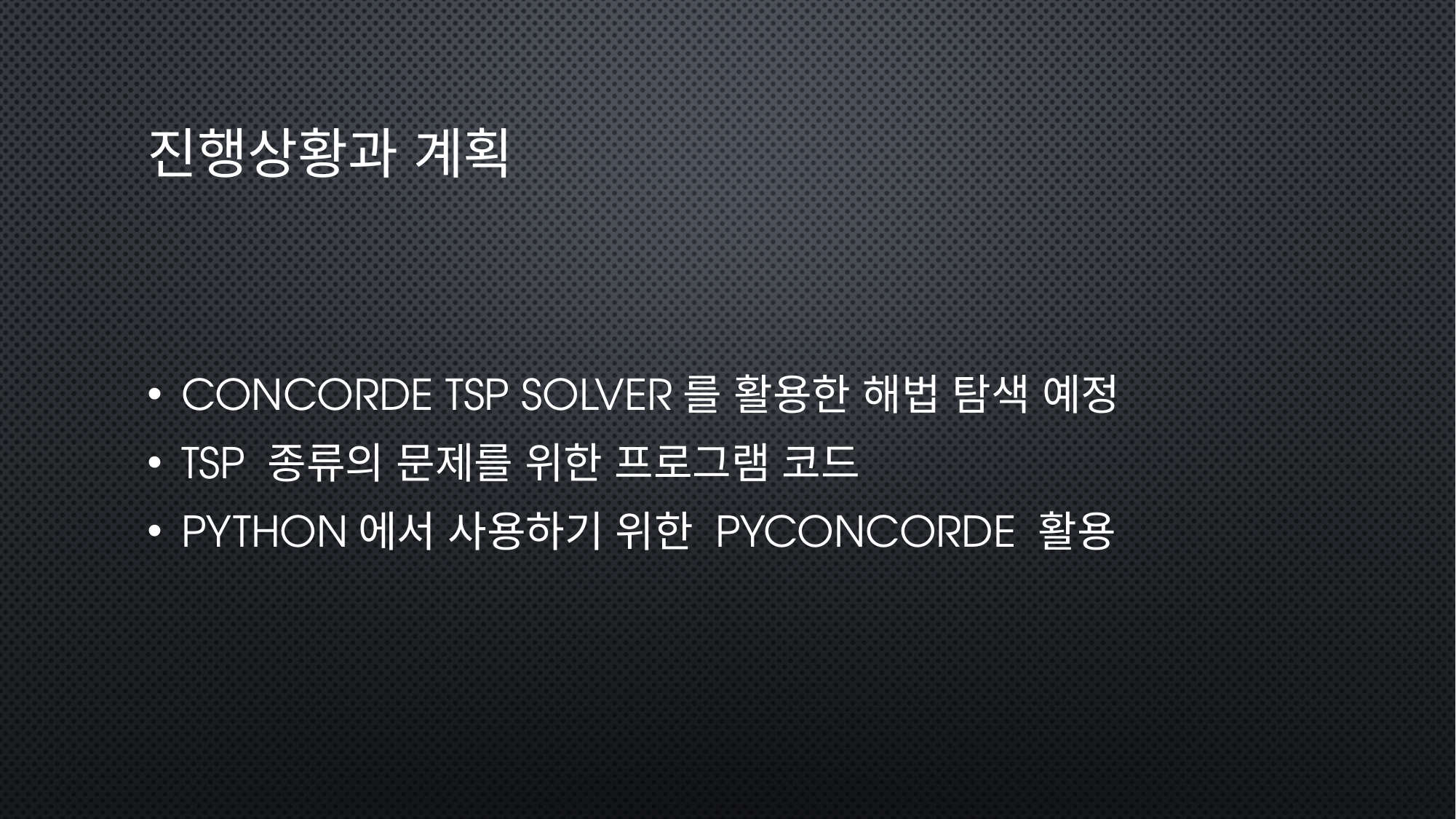

# 진행상황과 계획
Concorde TSP Solver를 활용한 해법 탐색 예정
TSP 종류의 문제를 위한 프로그램 코드
Python에서 사용하기 위한 Pyconcorde 활용